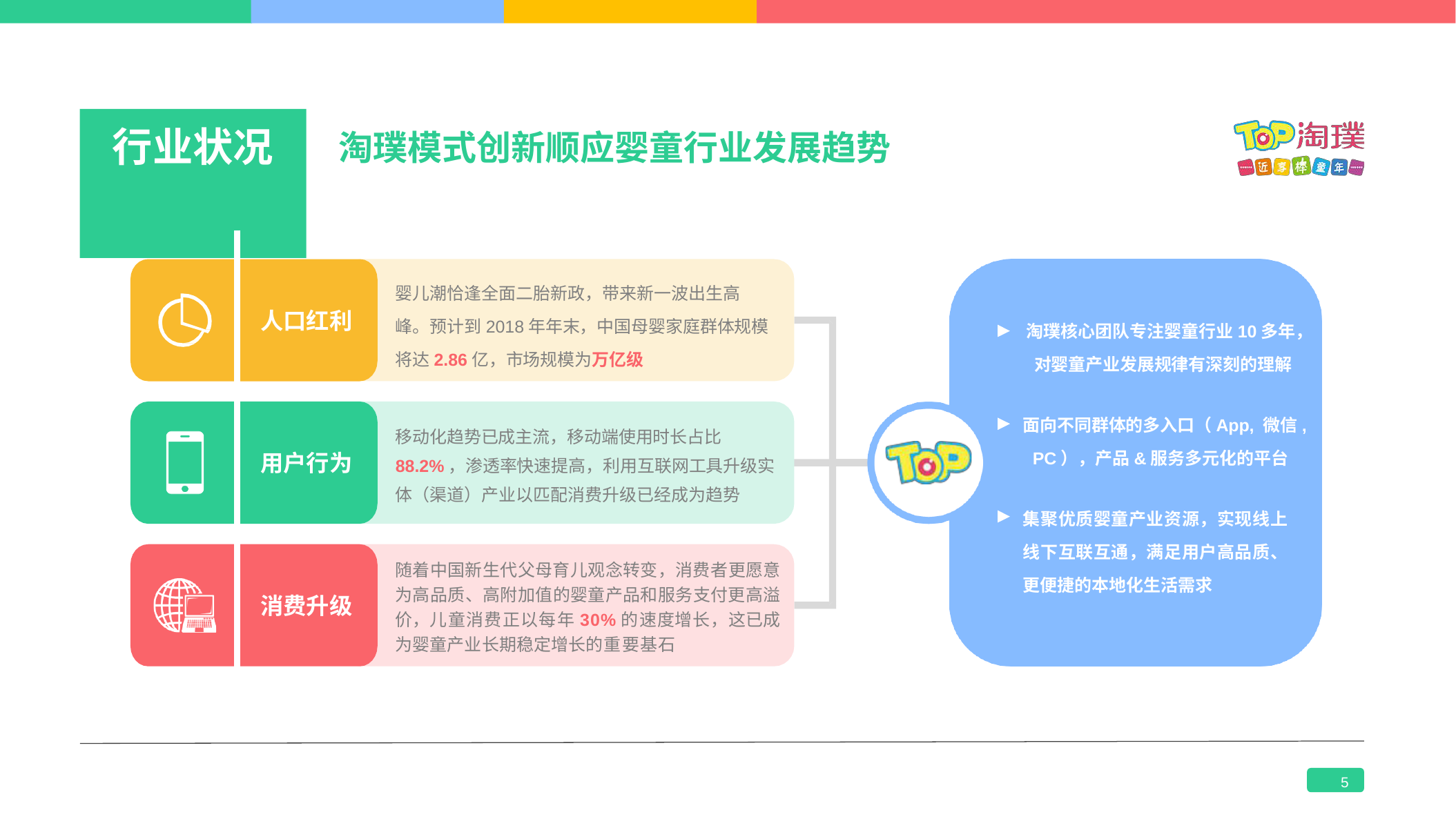

# 行业状况

淘璞模式创新顺应婴童行业发展趋势

婴儿潮恰逢全面二胎新政，带来新一波出生高
峰。预计到2018年年末，中国母婴家庭群体规模将达2.86亿，市场规模为万亿级

人口红利
淘璞核心团队专注婴童行业10多年，  对婴童产业发展规律有深刻的理解

面向不同群体的多入口（App, 微信,  PC），产品&服务多元化的平台

移动化趋势已成主流，移动端使用时长占比88.2%，渗透率快速提高，利用互联网工具升级实体（渠道）产业以匹配消费升级已经成为趋势

用户行为

集聚优质婴童产业资源，实现线上线下互联互通，满足用户高品质、更便捷的本地化生活需求

随着中国新生代父母育儿观念转变，消费者更愿意为高品质、高附加值的婴童产品和服务支付更高溢价，儿童消费正以每年30%的速度增长，这已成为婴童产业长期稳定增长的重要基石

消费升级

5